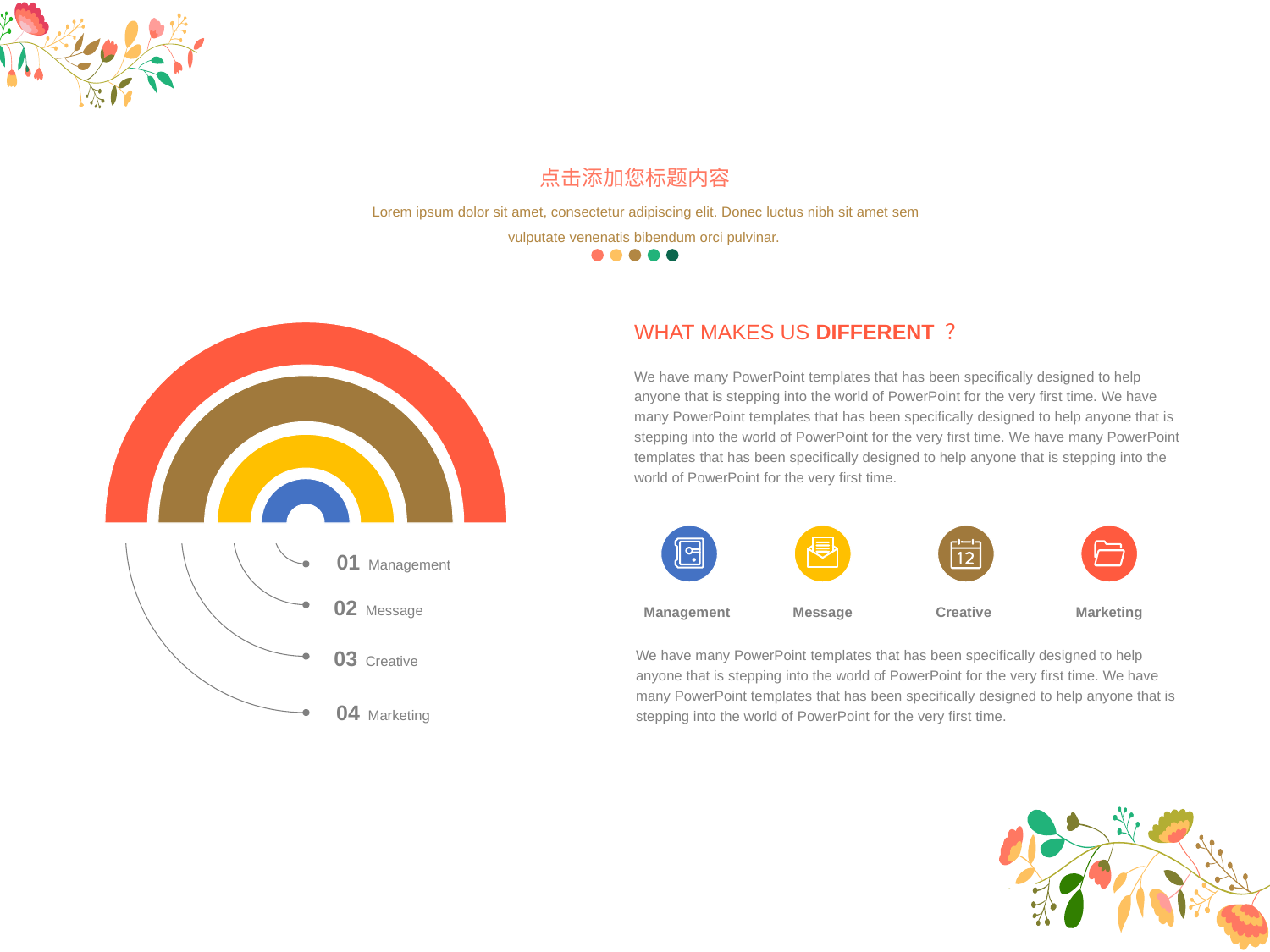

点击添加您标题内容
Lorem ipsum dolor sit amet, consectetur adipiscing elit. Donec luctus nibh sit amet sem vulputate venenatis bibendum orci pulvinar.

WHAT MAKES US DIFFERENT ？

We have many PowerPoint templates that has been specifically designed to help anyone that is stepping into the world of PowerPoint for the very first time. We have many PowerPoint templates that has been specifically designed to help anyone that is stepping into the world of PowerPoint for the very first time. We have many PowerPoint templates that has been specifically designed to help anyone that is stepping into the world of PowerPoint for the very first time.

01  Management

02  Message
Management
Message
Creative
Marketing
03  Creative
We have many PowerPoint templates that has been specifically designed to help anyone that is stepping into the world of PowerPoint for the very first time. We have many PowerPoint templates that has been specifically designed to help anyone that is stepping into the world of PowerPoint for the very first time.
04  Marketing